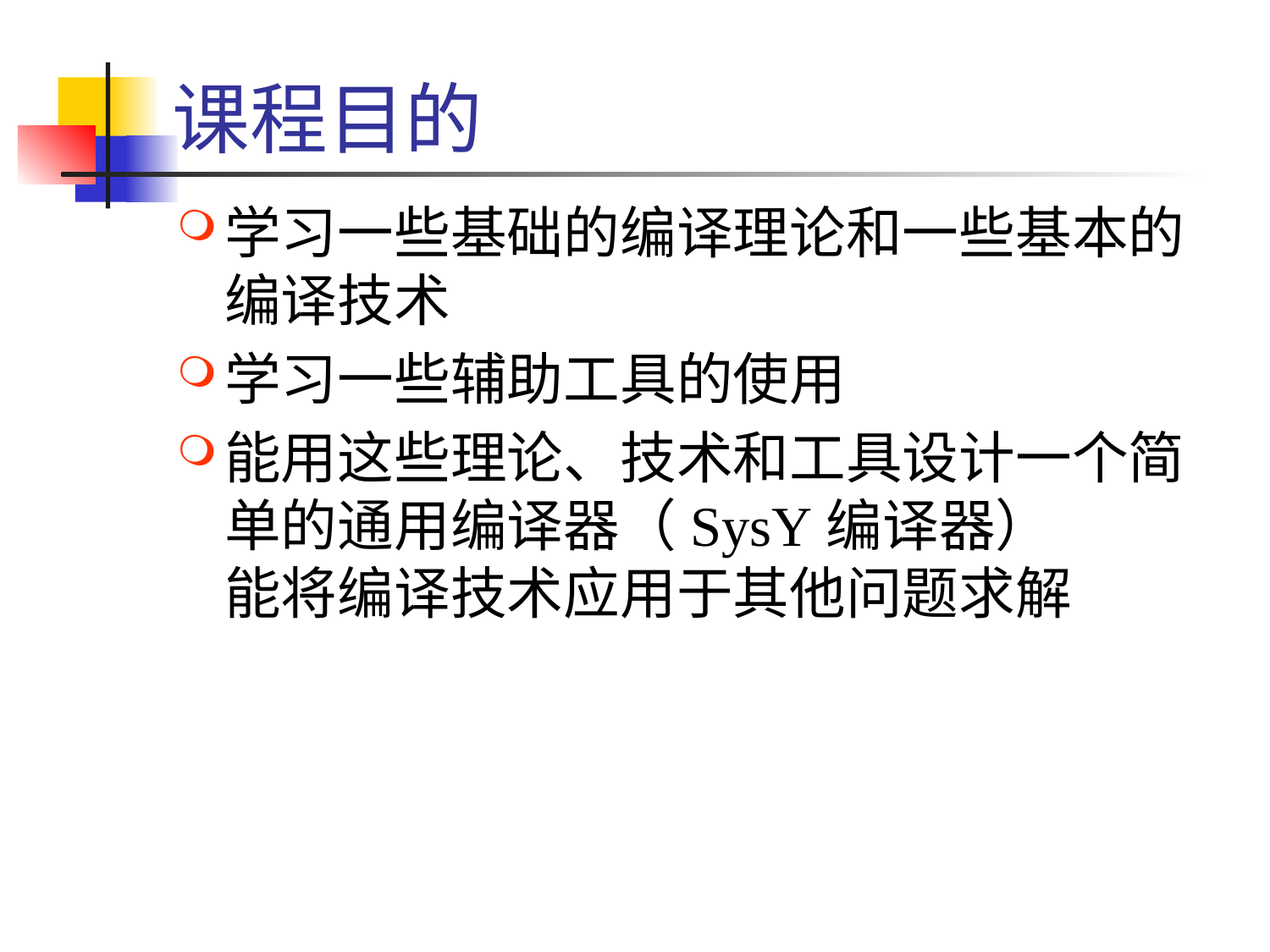

# 课程目的
学习一些基础的编译理论和一些基本的编译技术
学习一些辅助工具的使用
能用这些理论、技术和工具设计一个简单的通用编译器（SysY编译器）
能将编译技术应用于其他问题求解